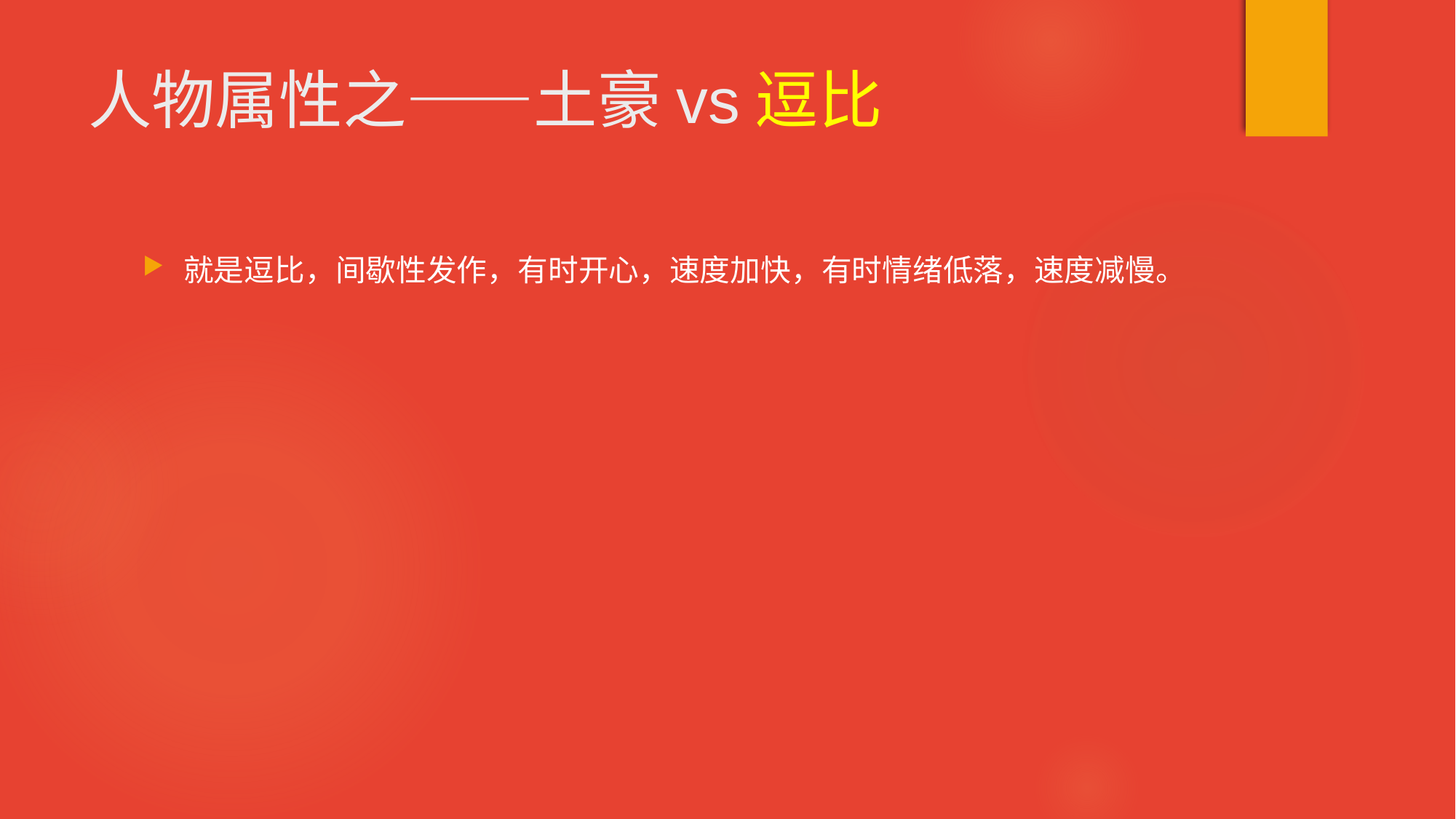

# 人物属性之——土豪vs逗比
就是逗比，间歇性发作，有时开心，速度加快，有时情绪低落，速度减慢。